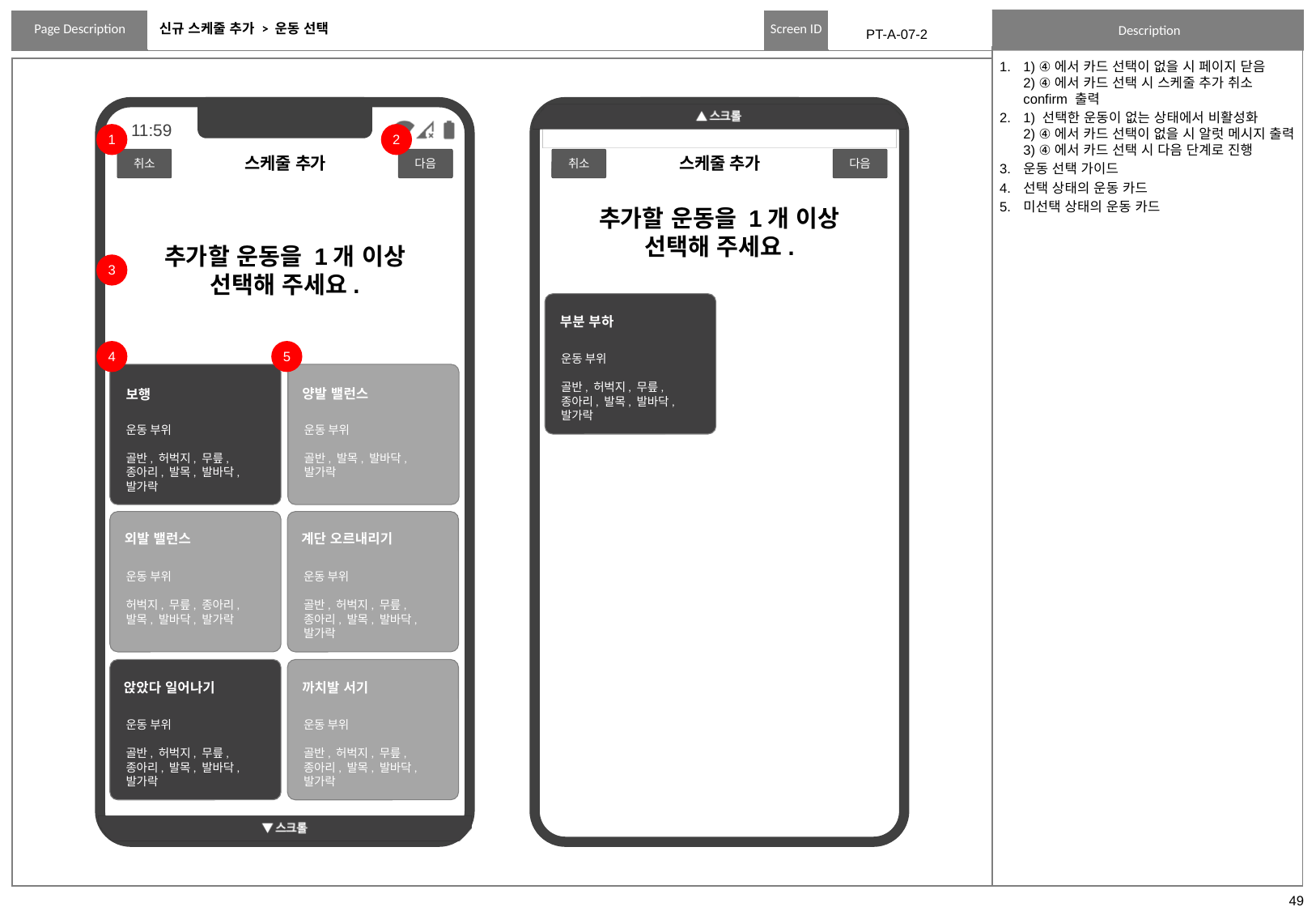

# 신규 스케줄 추가 > 운동 선택
PT-A-07-2
1) ④에서 카드 선택이 없을 시 페이지 닫음
2) ④에서 카드 선택 시 스케줄 추가 취소 confirm 출력
1) 선택한 운동이 없는 상태에서 비활성화
2) ④에서 카드 선택이 없을 시 알럿 메시지 출력
3) ④에서 카드 선택 시 다음 단계로 진행
운동 선택 가이드
선택 상태의 운동 카드
미선택 상태의 운동 카드
1
2
스케줄 추가

취소

다음
추가할 운동을 1개 이상
선택해 주세요.

양발 밸런스
보행
운동 부위

골반, 허벅지, 무릎, 종아리, 발목, 발바닥, 발가락
운동 부위

골반, 발목, 발바닥, 발가락

외발 밸런스
계단 오르내리기
운동 부위

허벅지, 무릎, 종아리, 발목, 발바닥, 발가락
운동 부위

골반, 허벅지, 무릎, 종아리, 발목, 발바닥, 발가락

앉았다 일어나기
까치발 서기
운동 부위

골반, 허벅지, 무릎, 종아리, 발목, 발바닥, 발가락
운동 부위

골반, 허벅지, 무릎, 종아리, 발목, 발바닥, 발가락
스케줄 추가

취소

다음
추가할 운동을 1개 이상
선택해 주세요.
3

부분 부하
4
5
운동 부위

골반, 허벅지, 무릎, 종아리, 발목, 발바닥, 발가락